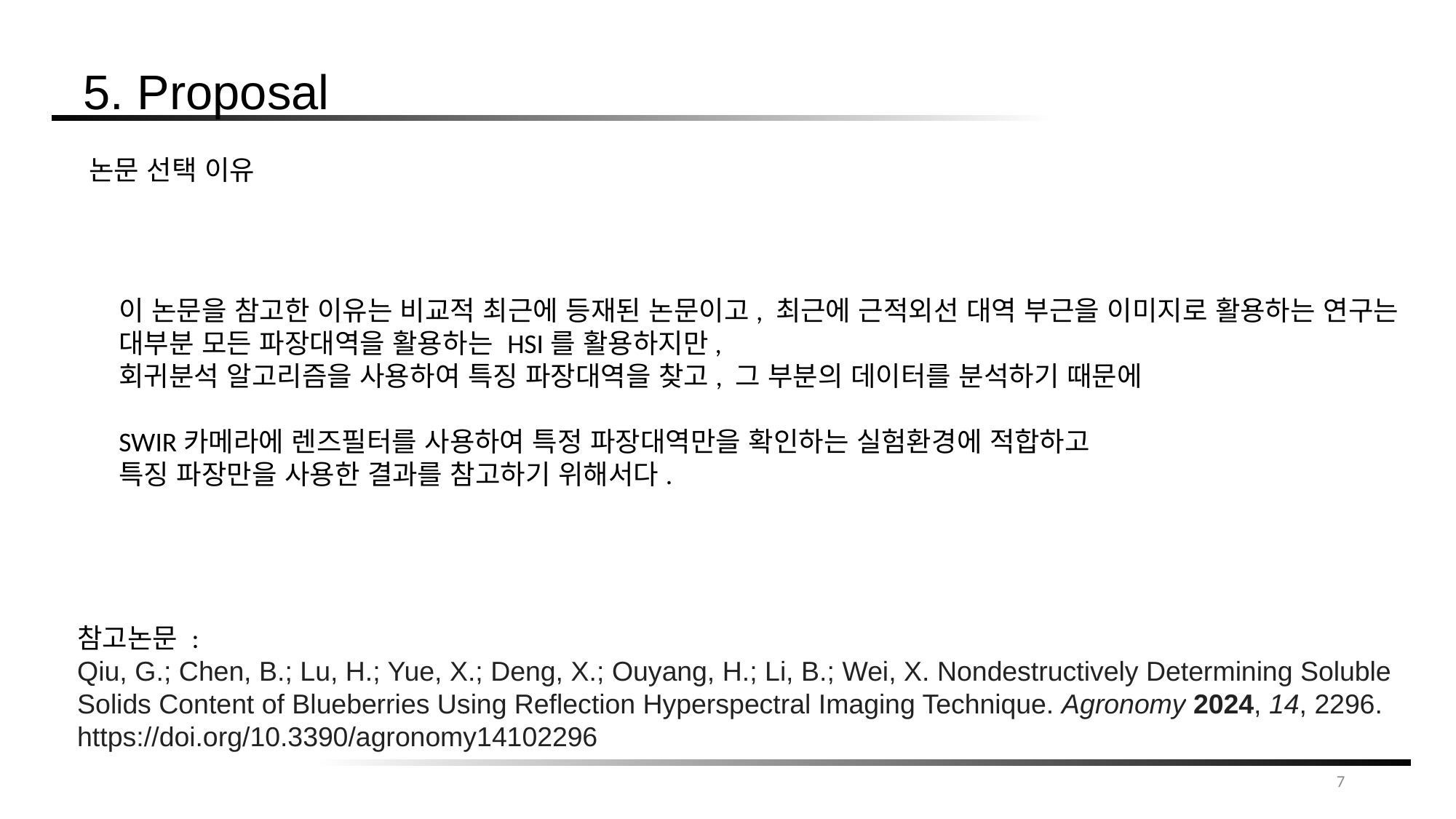

5. Proposal
논문 선택 이유
이 논문을 참고한 이유는 비교적 최근에 등재된 논문이고, 최근에 근적외선 대역 부근을 이미지로 활용하는 연구는
대부분 모든 파장대역을 활용하는 HSI를 활용하지만,
회귀분석 알고리즘을 사용하여 특징 파장대역을 찾고, 그 부분의 데이터를 분석하기 때문에
SWIR카메라에 렌즈필터를 사용하여 특정 파장대역만을 확인하는 실험환경에 적합하고
특징 파장만을 사용한 결과를 참고하기 위해서다.
참고논문 :
Qiu, G.; Chen, B.; Lu, H.; Yue, X.; Deng, X.; Ouyang, H.; Li, B.; Wei, X. Nondestructively Determining Soluble Solids Content of Blueberries Using Reflection Hyperspectral Imaging Technique. Agronomy 2024, 14, 2296. https://doi.org/10.3390/agronomy14102296
7